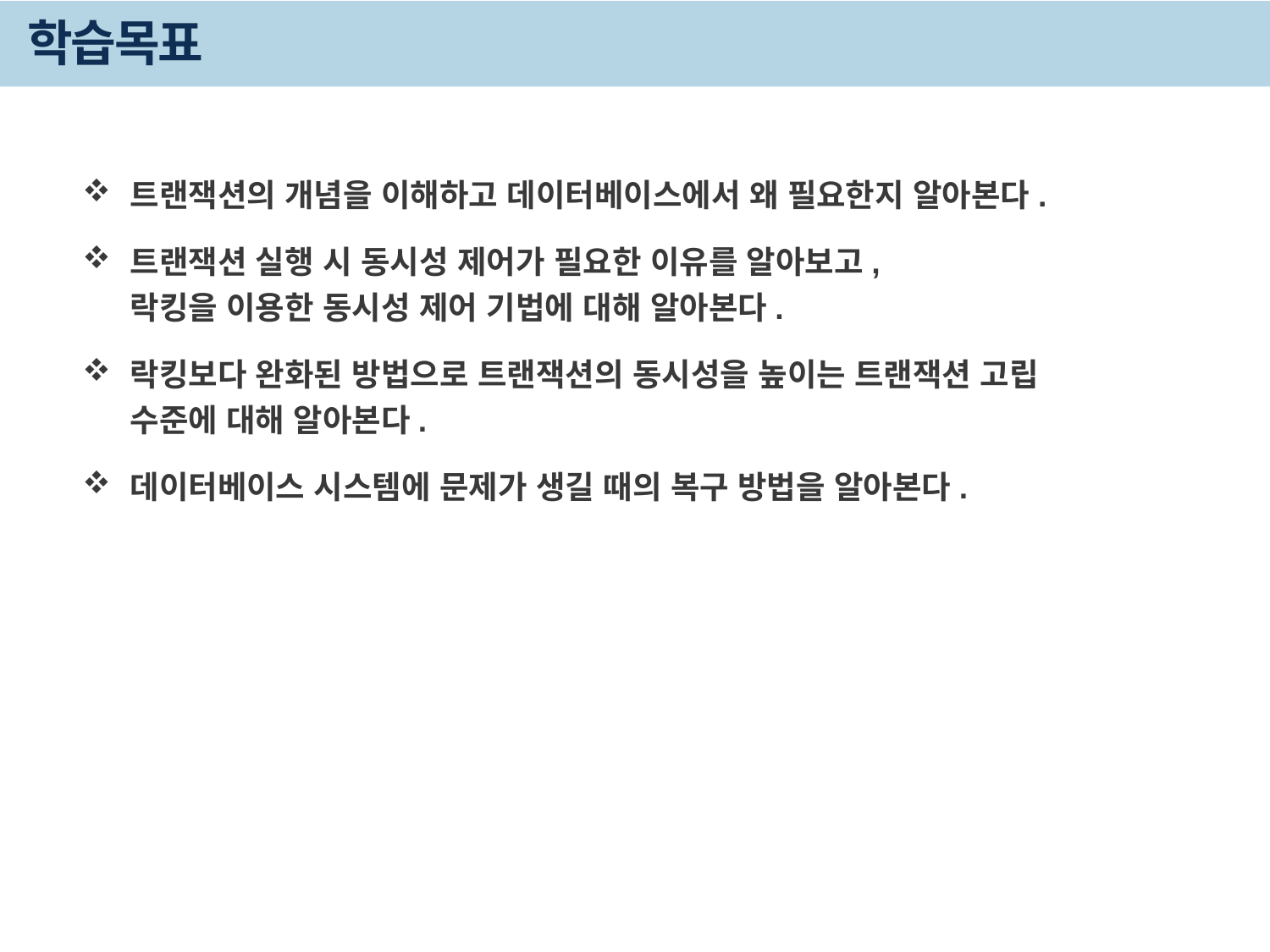

# 학습목표
트랜잭션의 개념을 이해하고 데이터베이스에서 왜 필요한지 알아본다.
트랜잭션 실행 시 동시성 제어가 필요한 이유를 알아보고,                         락킹을 이용한 동시성 제어 기법에 대해 알아본다.
락킹보다 완화된 방법으로 트랜잭션의 동시성을 높이는 트랜잭션 고립 수준에 대해 알아본다.
데이터베이스 시스템에 문제가 생길 때의 복구 방법을 알아본다.